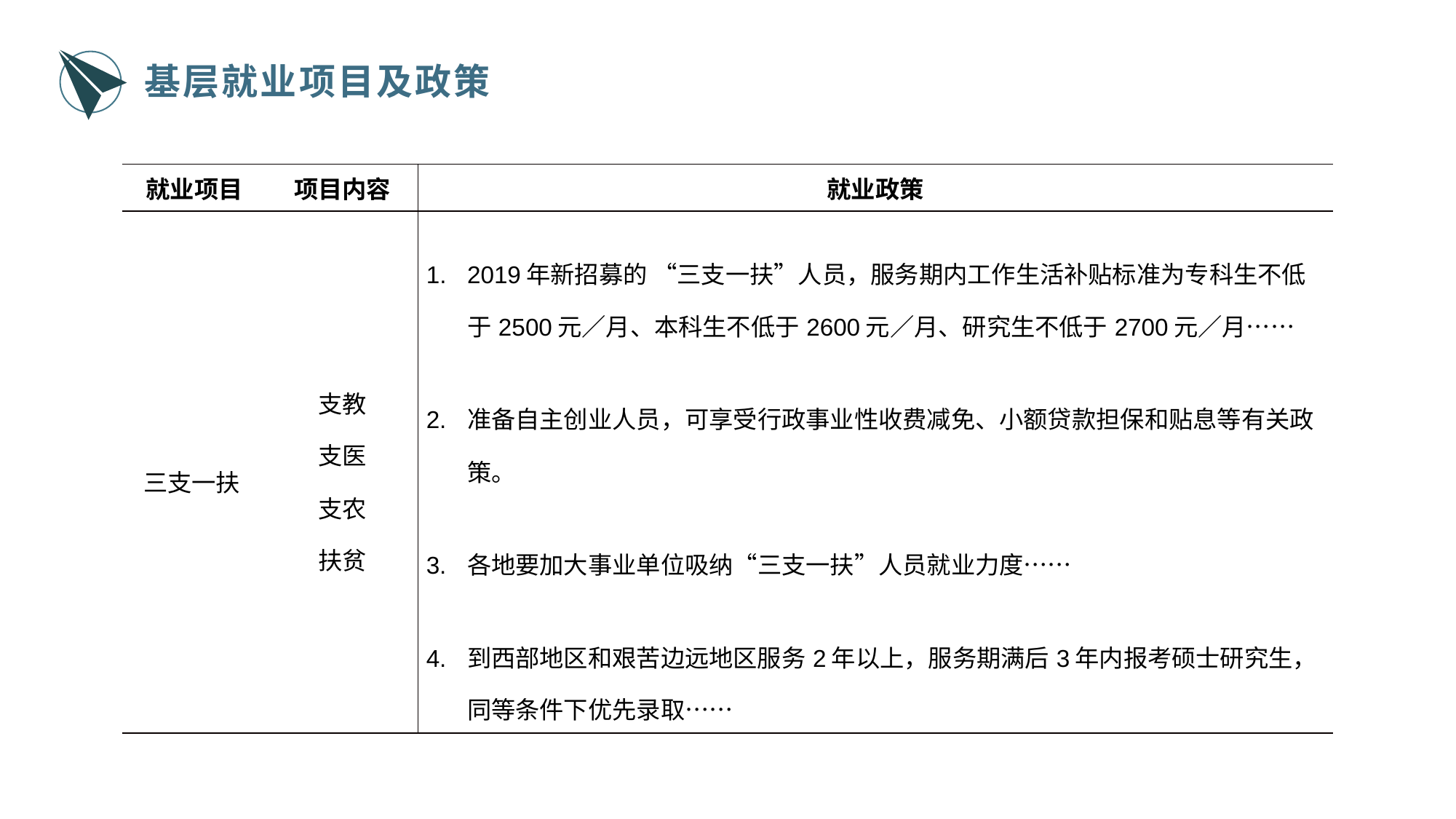

基层就业项目及政策
| 就业项目 | 项目内容 | 就业政策 |
| --- | --- | --- |
| 三支一扶 | 支教 支医 支农 扶贫 | 2019年新招募的 “三支一扶”人员，服务期内工作生活补贴标准为专科生不低于2500元／月、本科生不低于2600元／月、研究生不低于2700元／月…… 准备自主创业人员，可享受行政事业性收费减免、小额贷款担保和贴息等有关政策。 各地要加大事业单位吸纳“三支一扶”人员就业力度…… 到西部地区和艰苦边远地区服务2年以上，服务期满后3年内报考硕士研究生，同等条件下优先录取…… |